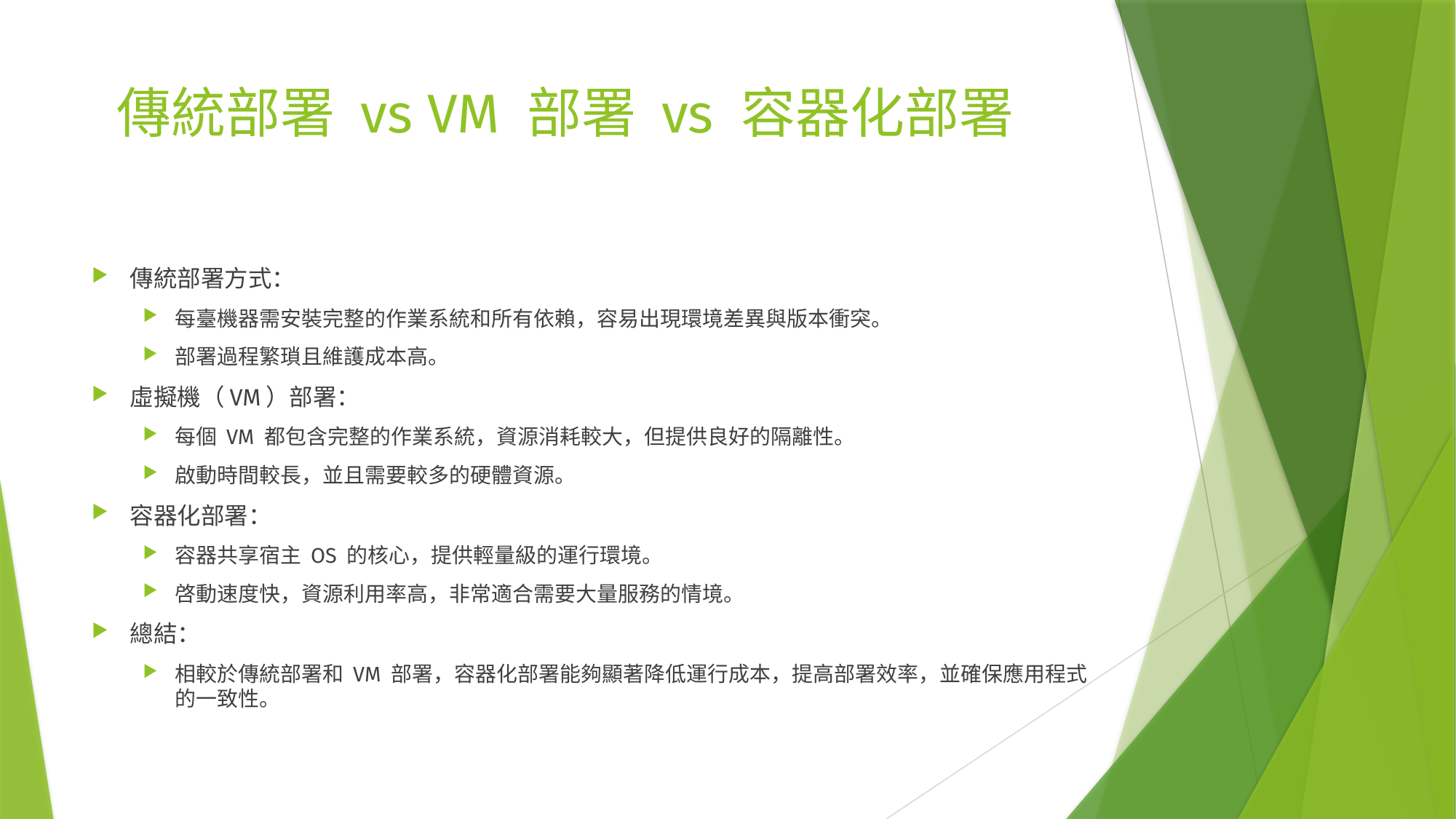

# 傳統部署 vs VM 部署 vs 容器化部署
傳統部署方式：
每臺機器需安裝完整的作業系統和所有依賴，容易出現環境差異與版本衝突。
部署過程繁瑣且維護成本高。
虛擬機（VM）部署：
每個 VM 都包含完整的作業系統，資源消耗較大，但提供良好的隔離性。
啟動時間較長，並且需要較多的硬體資源。
容器化部署：
容器共享宿主 OS 的核心，提供輕量級的運行環境。
啓動速度快，資源利用率高，非常適合需要大量服務的情境。
總結：
相較於傳統部署和 VM 部署，容器化部署能夠顯著降低運行成本，提高部署效率，並確保應用程式的一致性。